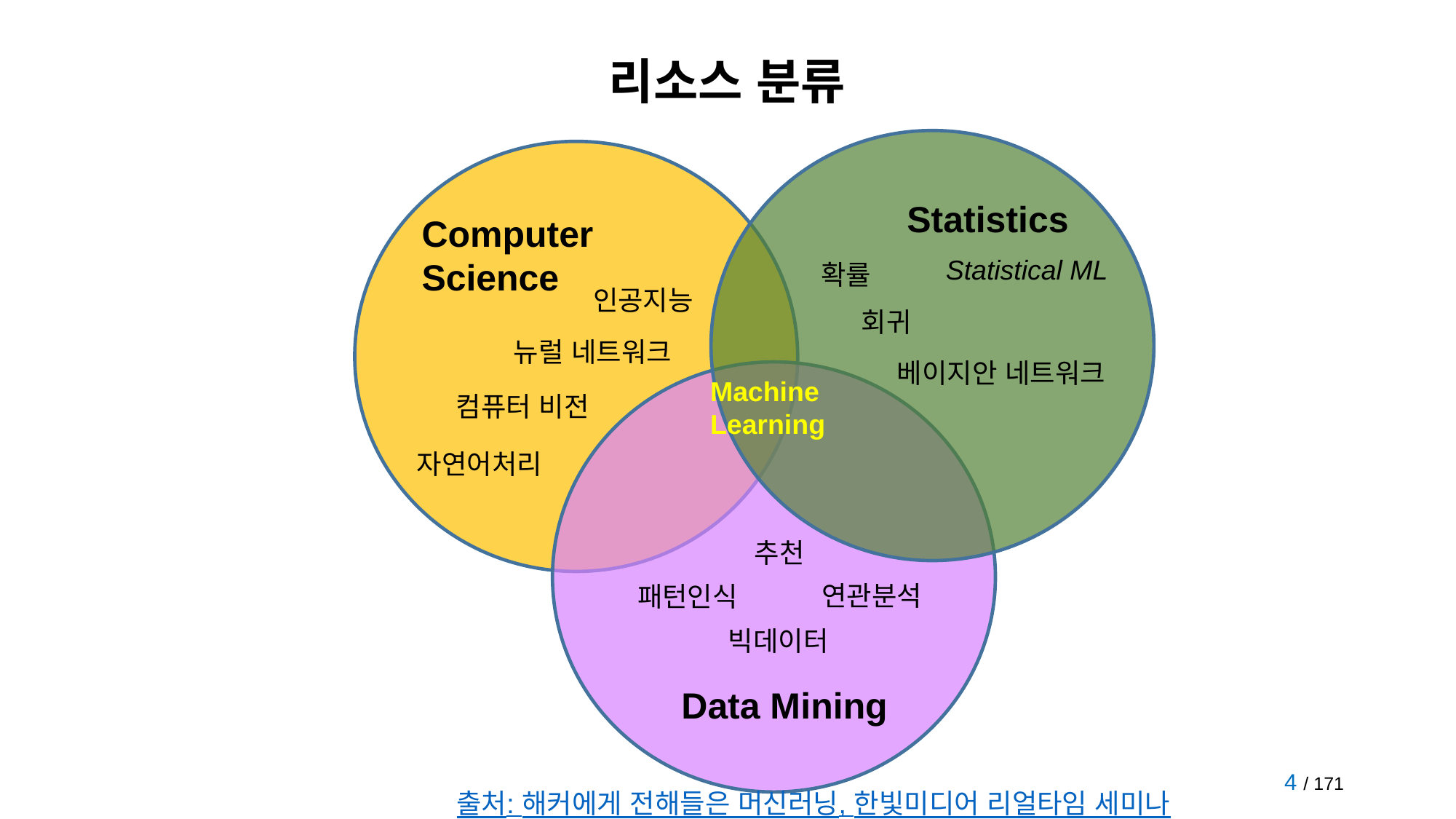

리소스 분류

Statistics
Computer
Science
Statistical ML
확률
인공지능
회귀
뉴럴 네트워크
베이지안 네트워크

Machine
Learning
컴퓨터 비전
자연어처리
추천
연관분석
패턴인식
빅데이터
Data Mining
4 / 171
출처: 해커에게 전해들은 머신러닝, 한빛미디어 리얼타임 세미나